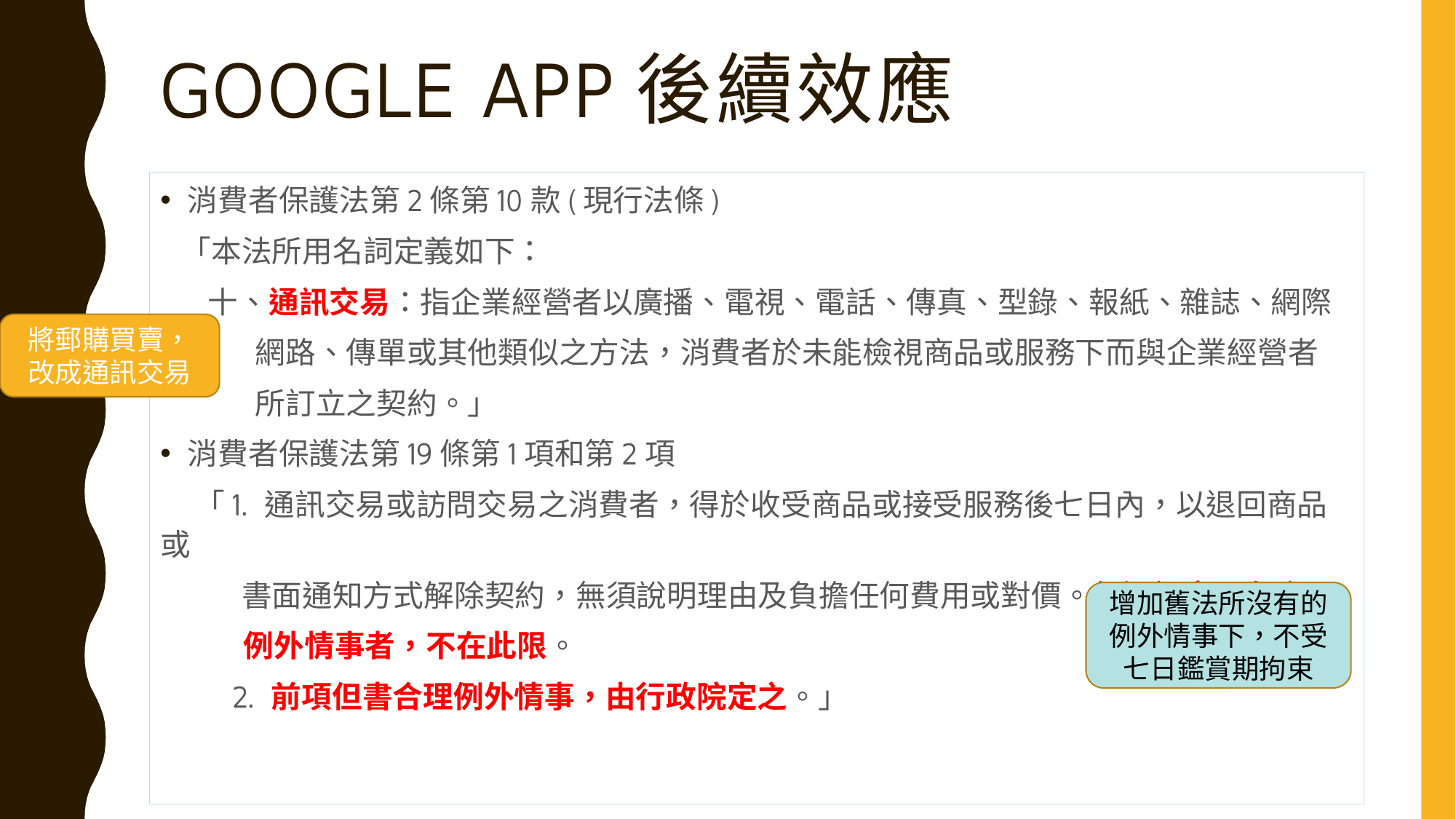

# GOOGLE APP後續效應
消費者保護法第2條第10款(現行法條)
  「本法所用名詞定義如下：
      十、通訊交易：指企業經營者以廣播、電視、電話、傳真、型錄、報紙、雜誌、網際
             網路、傳單或其他類似之方法，消費者於未能檢視商品或服務下而與企業經營者
             所訂立之契約。」
消費者保護法第19條第1項和第2項
    「1. 通訊交易或訪問交易之消費者，得於收受商品或接受服務後七日內，以退回商品或
           書面通知方式解除契約，無須說明理由及負擔任何費用或對價。但通訊交易有合理
           例外情事者，不在此限。
        2. 前項但書合理例外情事，由行政院定之。」

將郵購買賣，改成通訊交易
增加舊法所沒有的例外情事下，不受七日鑑賞期拘束